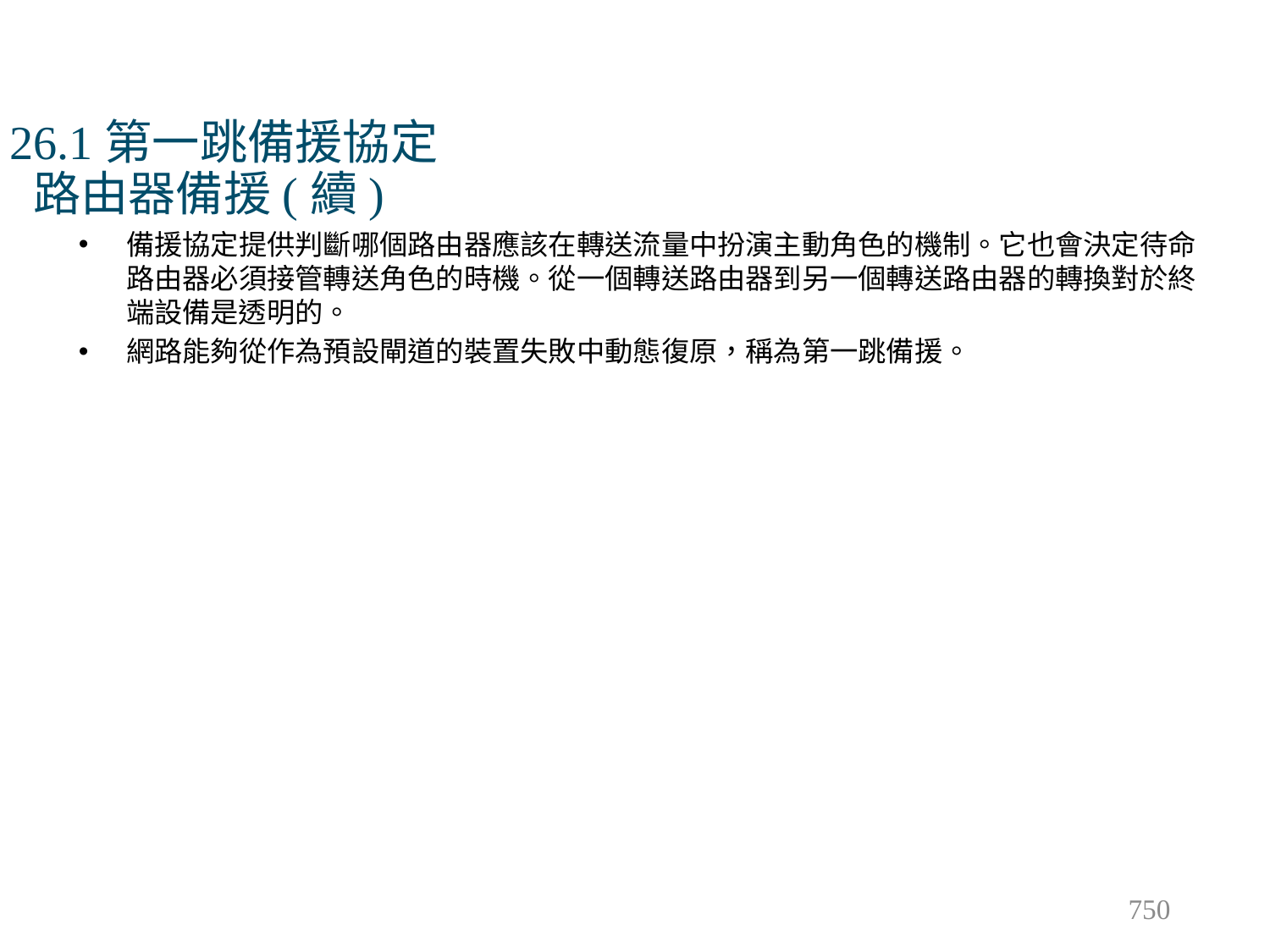

# 26.1第一跳備援協定 路由器備援(續)
備援協定提供判斷哪個路由器應該在轉送流量中扮演主動角色的機制。它也會決定待命路由器必須接管轉送角色的時機。從一個轉送路由器到另一個轉送路由器的轉換對於終端設備是透明的。
網路能夠從作為預設閘道的裝置失敗中動態復原，稱為第一跳備援。

750